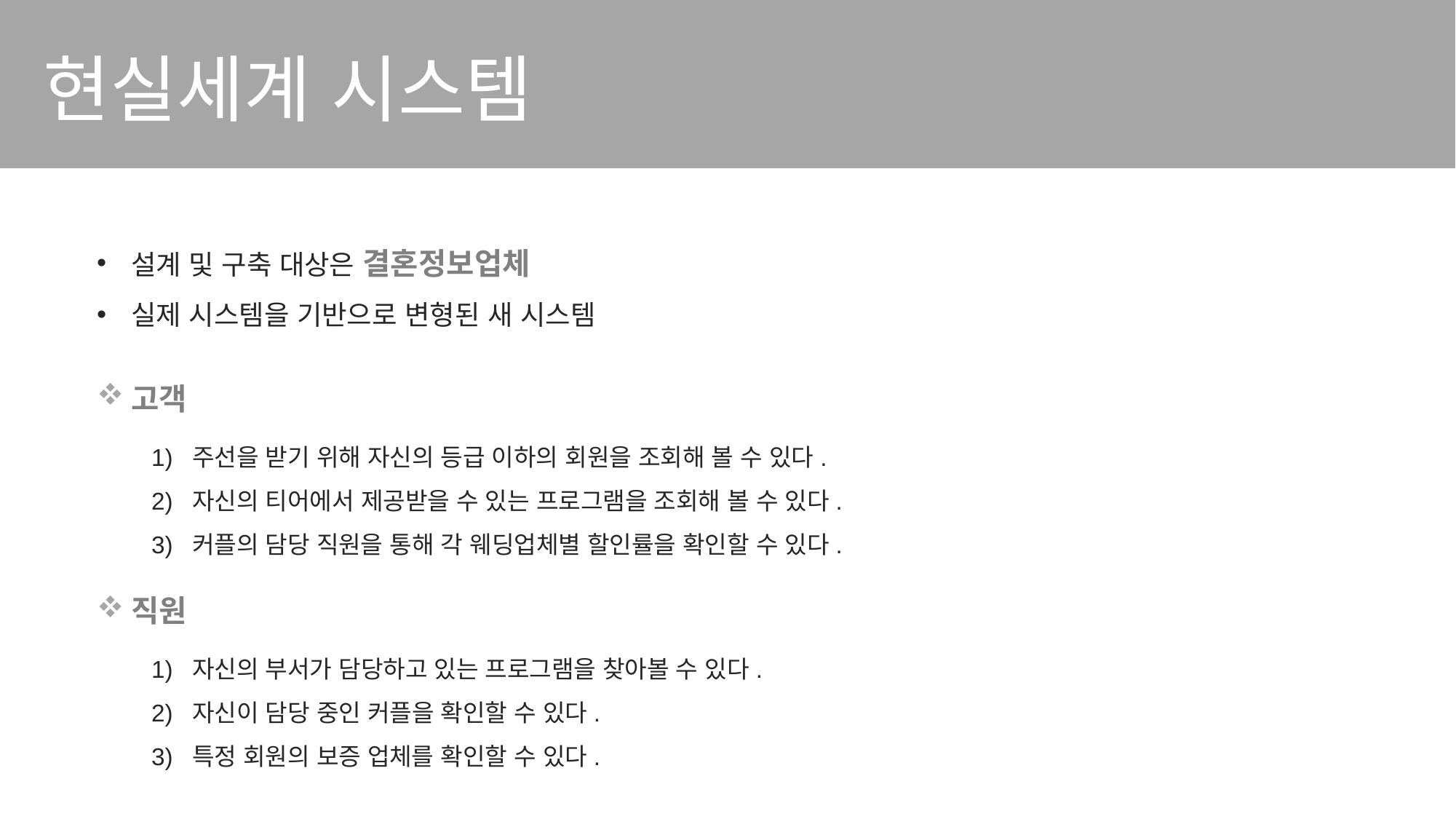

현실세계 시스템
설계 및 구축 대상은 결혼정보업체
실제 시스템을 기반으로 변형된 새 시스템
고객
주선을 받기 위해 자신의 등급 이하의 회원을 조회해 볼 수 있다.
자신의 티어에서 제공받을 수 있는 프로그램을 조회해 볼 수 있다.
커플의 담당 직원을 통해 각 웨딩업체별 할인률을 확인할 수 있다.
직원
자신의 부서가 담당하고 있는 프로그램을 찾아볼 수 있다.
자신이 담당 중인 커플을 확인할 수 있다.
특정 회원의 보증 업체를 확인할 수 있다.